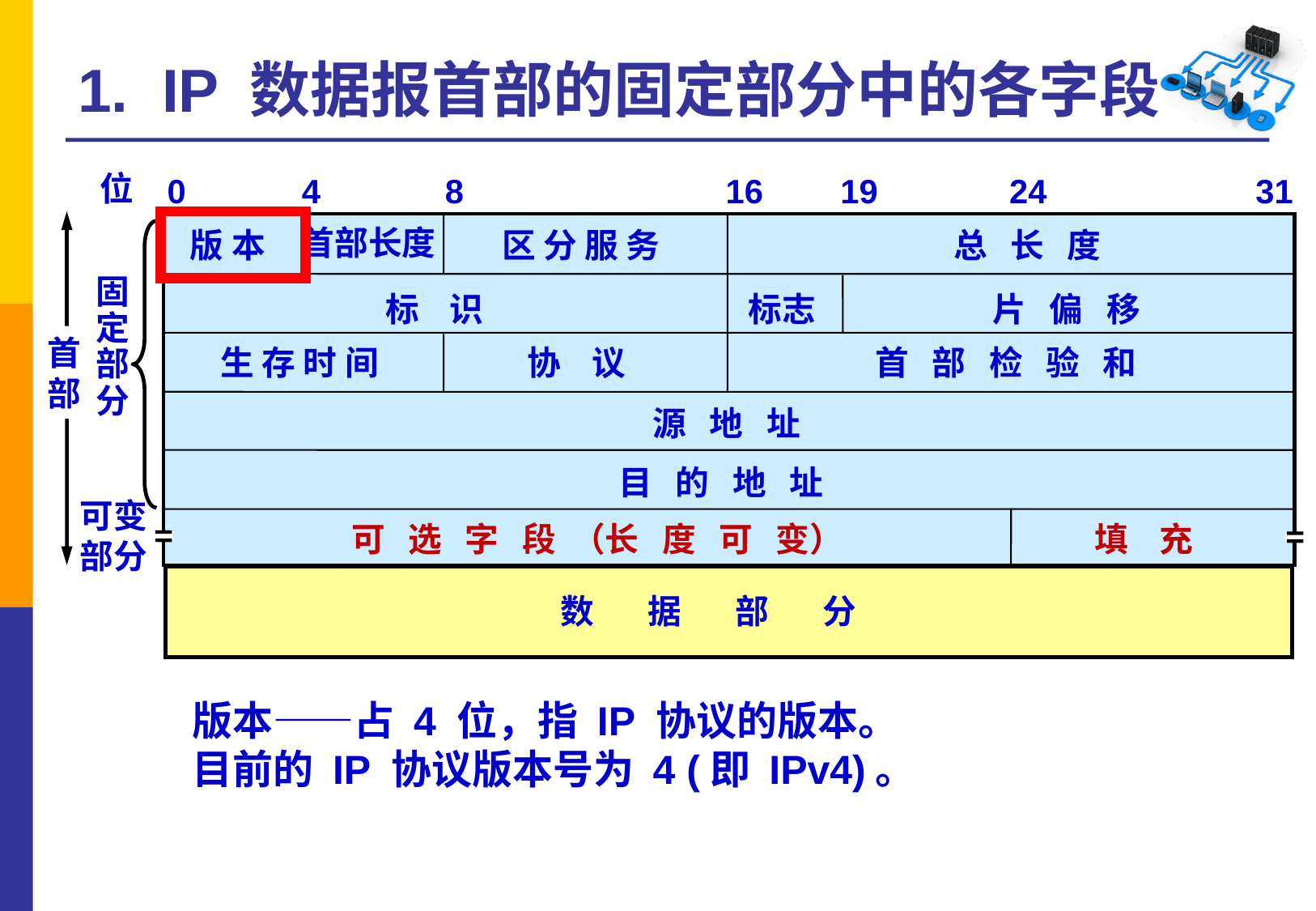

# 1.  IP 数据报首部的固定部分中的各字段
位
0
4
8
16
19
24
31

首
部

版本——占 4 位，指 IP 协议的版本。
目前的 IP 协议版本号为 4 (即 IPv4)。

首部长度
版 本
区 分 服 务
总   长   度

固
定
部
分

标    识
标志
片   偏   移

生 存 时 间
协    议
首   部   检   验   和

源   地   址

目   的   地   址
可变
部分

可   选   字   段  （长   度   可   变）
填    充

数       据       部       分